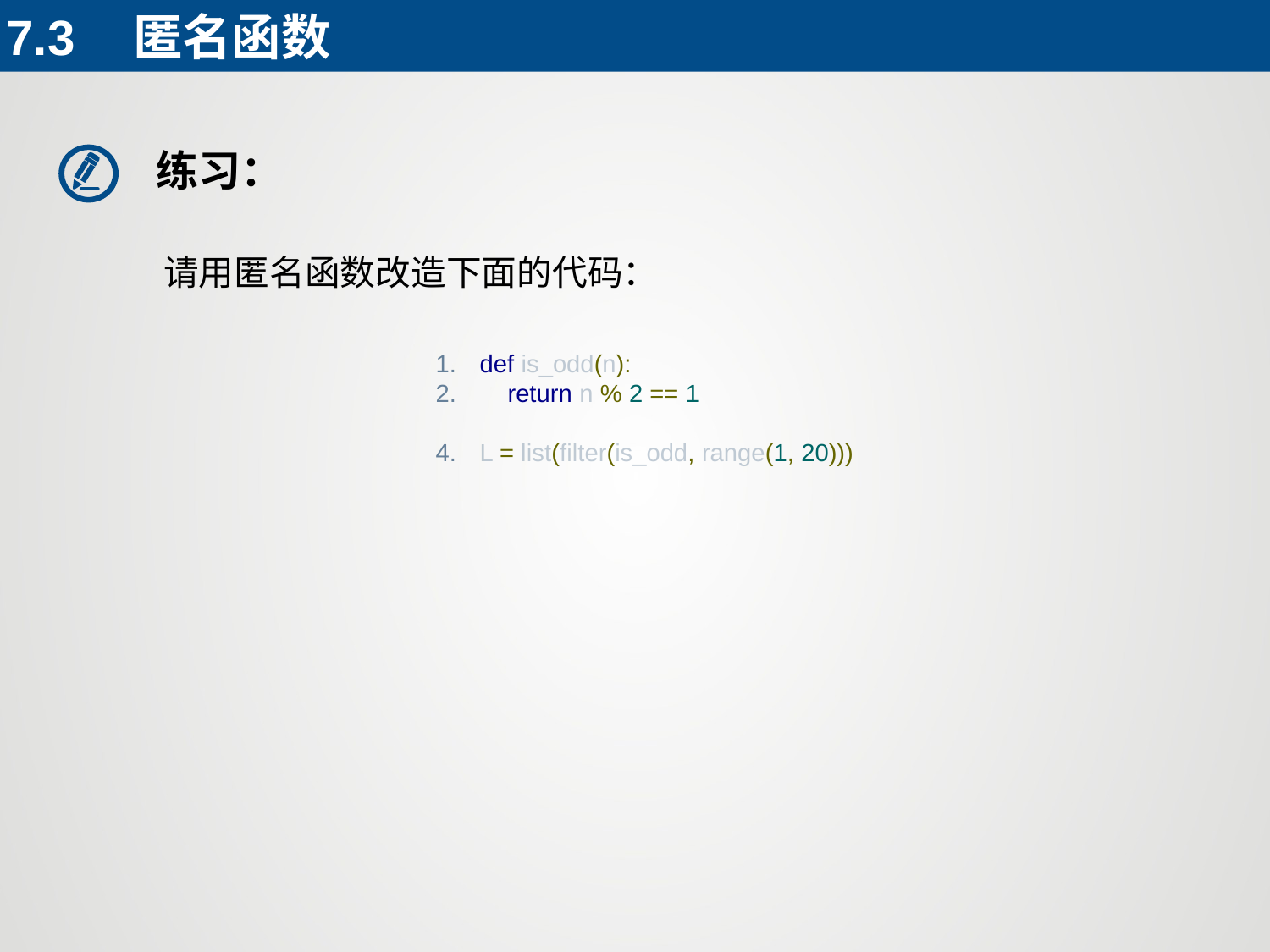

7.3	匿名函数
练习：

        请用匿名函数改造下面的代码：
def is_odd(n):
    return n % 2 == 1

L = list(filter(is_odd, range(1, 20)))